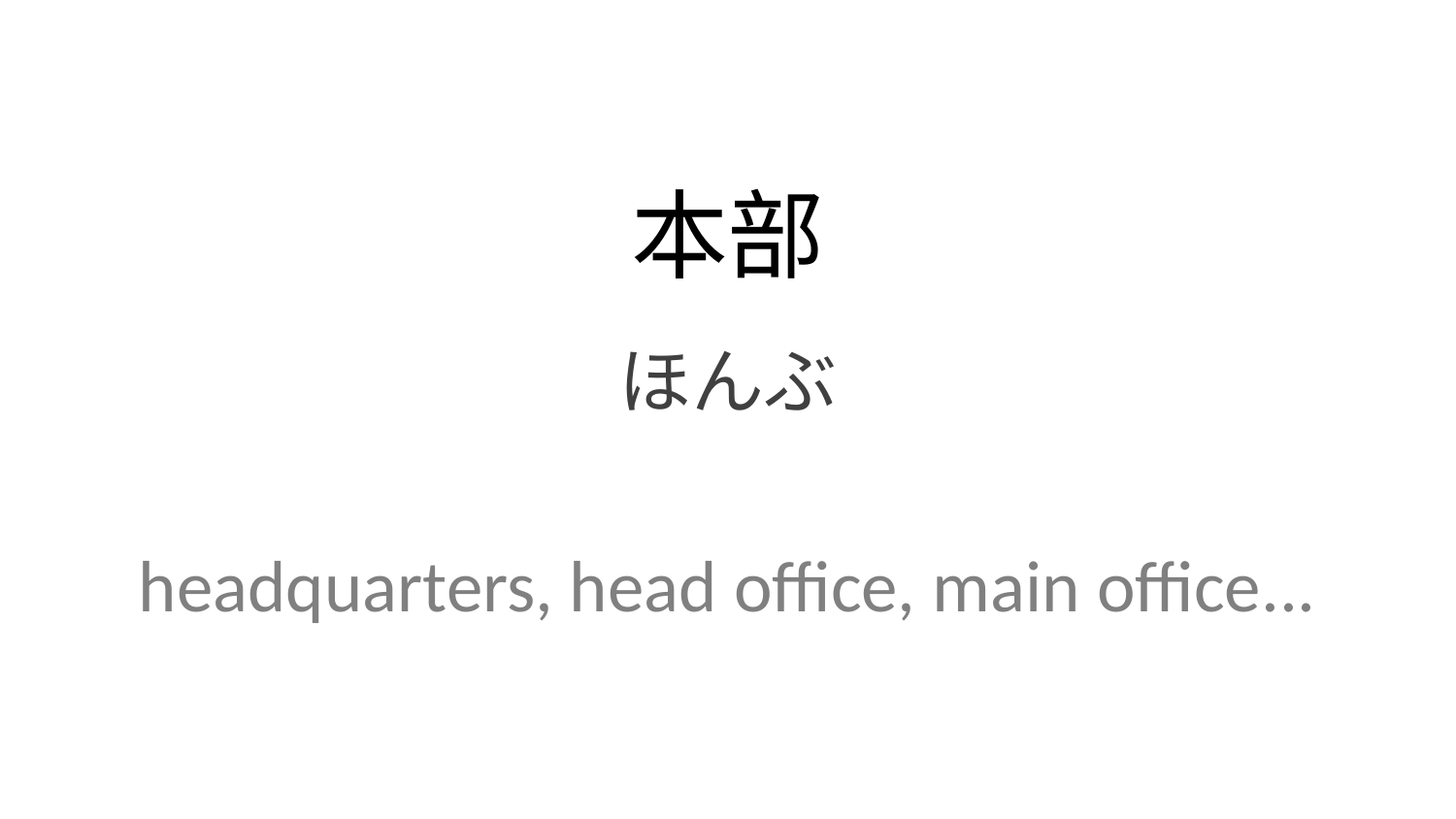

本部

ほんぶ
headquarters, head office, main office...